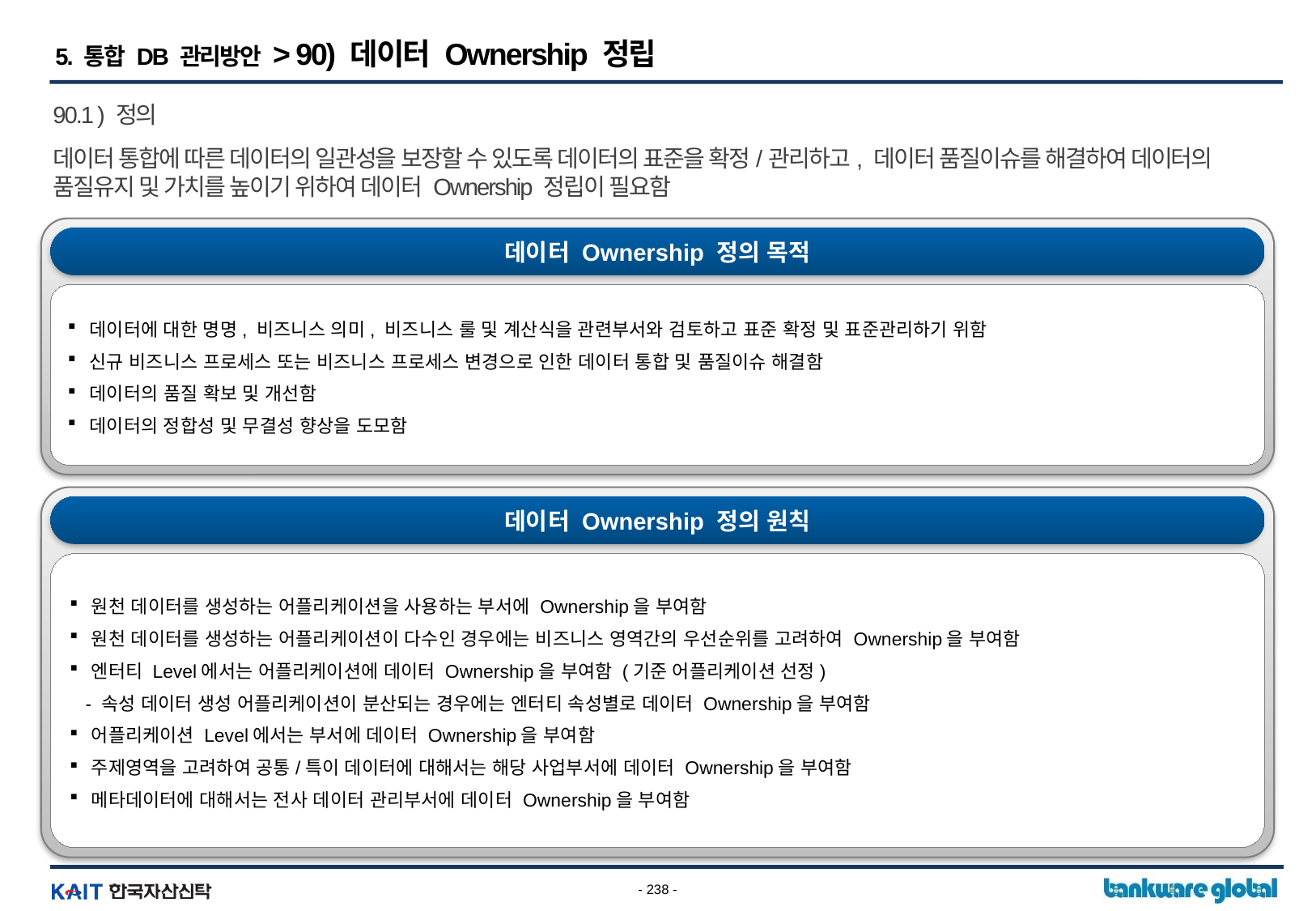

5. 통합 DB 관리방안 > 90) 데이터 Ownership 정립
90.1 ) 정의
데이터 통합에 따른 데이터의 일관성을 보장할 수 있도록 데이터의 표준을 확정/관리하고, 데이터 품질이슈를 해결하여 데이터의 품질유지 및 가치를 높이기 위하여 데이터 Ownership 정립이 필요함

데이터 Ownership 정의 목적
 데이터에 대한 명명, 비즈니스 의미, 비즈니스 룰 및 계산식을 관련부서와 검토하고 표준 확정 및 표준관리하기 위함
 신규 비즈니스 프로세스 또는 비즈니스 프로세스 변경으로 인한 데이터 통합 및 품질이슈 해결함
 데이터의 품질 확보 및 개선함
 데이터의 정합성 및 무결성 향상을 도모함

데이터 Ownership 정의 원칙
 원천 데이터를 생성하는 어플리케이션을 사용하는 부서에 Ownership을 부여함
 원천 데이터를 생성하는 어플리케이션이 다수인 경우에는 비즈니스 영역간의 우선순위를 고려하여 Ownership을 부여함
 엔터티 Level에서는 어플리케이션에 데이터 Ownership을 부여함 (기준 어플리케이션 선정)
   - 속성 데이터 생성 어플리케이션이 분산되는 경우에는 엔터티 속성별로 데이터 Ownership을 부여함
 어플리케이션 Level에서는 부서에 데이터 Ownership을 부여함
 주제영역을 고려하여 공통/특이 데이터에 대해서는 해당 사업부서에 데이터 Ownership을 부여함
 메타데이터에 대해서는 전사 데이터 관리부서에 데이터 Ownership을 부여함